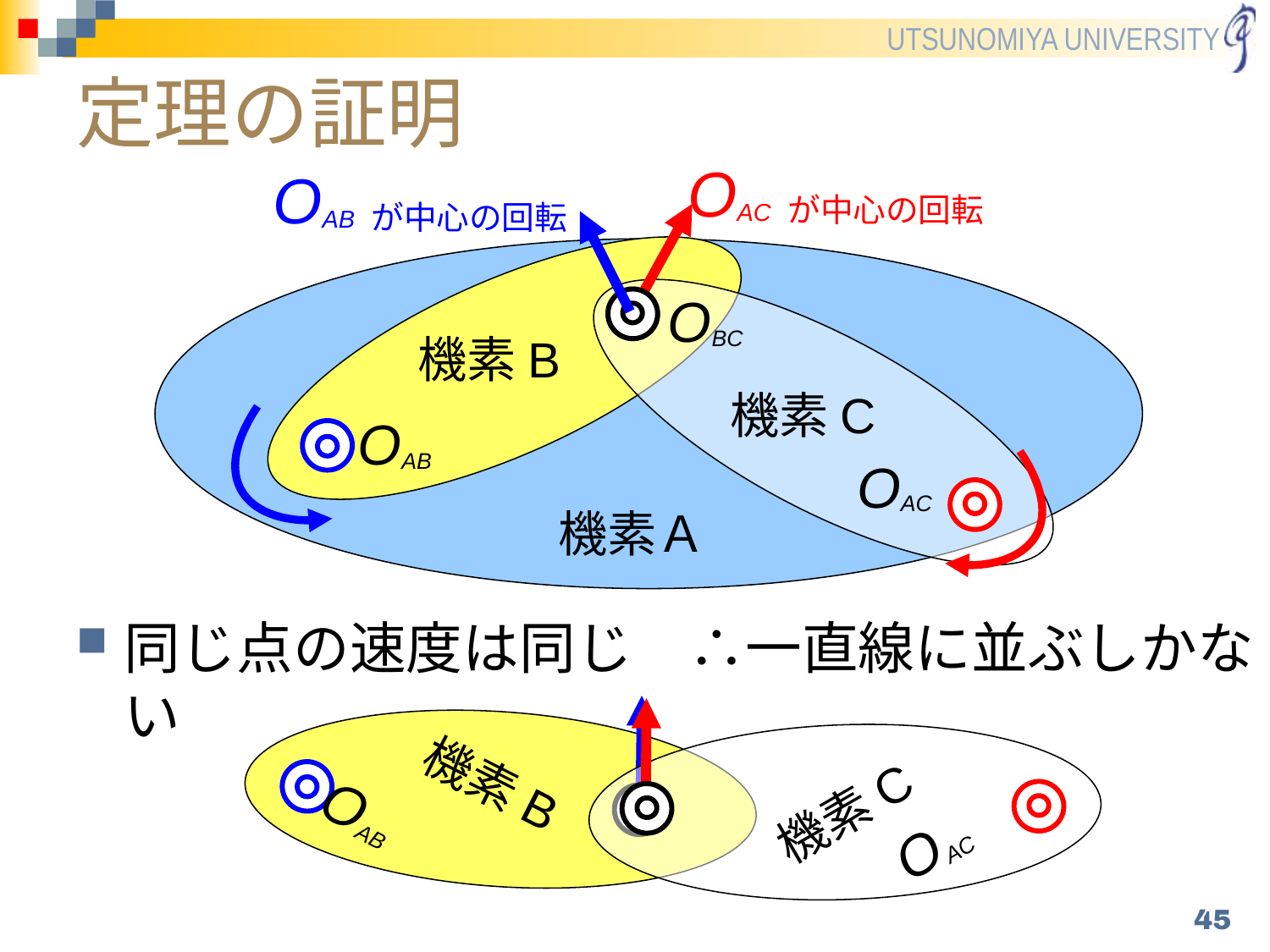

# 定理の証明
OAC が中心の回転
OAB が中心の回転

OBC
機素B

機素C

OAB

OAC

機素Ａ
同じ点の速度は同じ　∴一直線に並ぶしかない

機素B

OAB

機素C
OAC

45